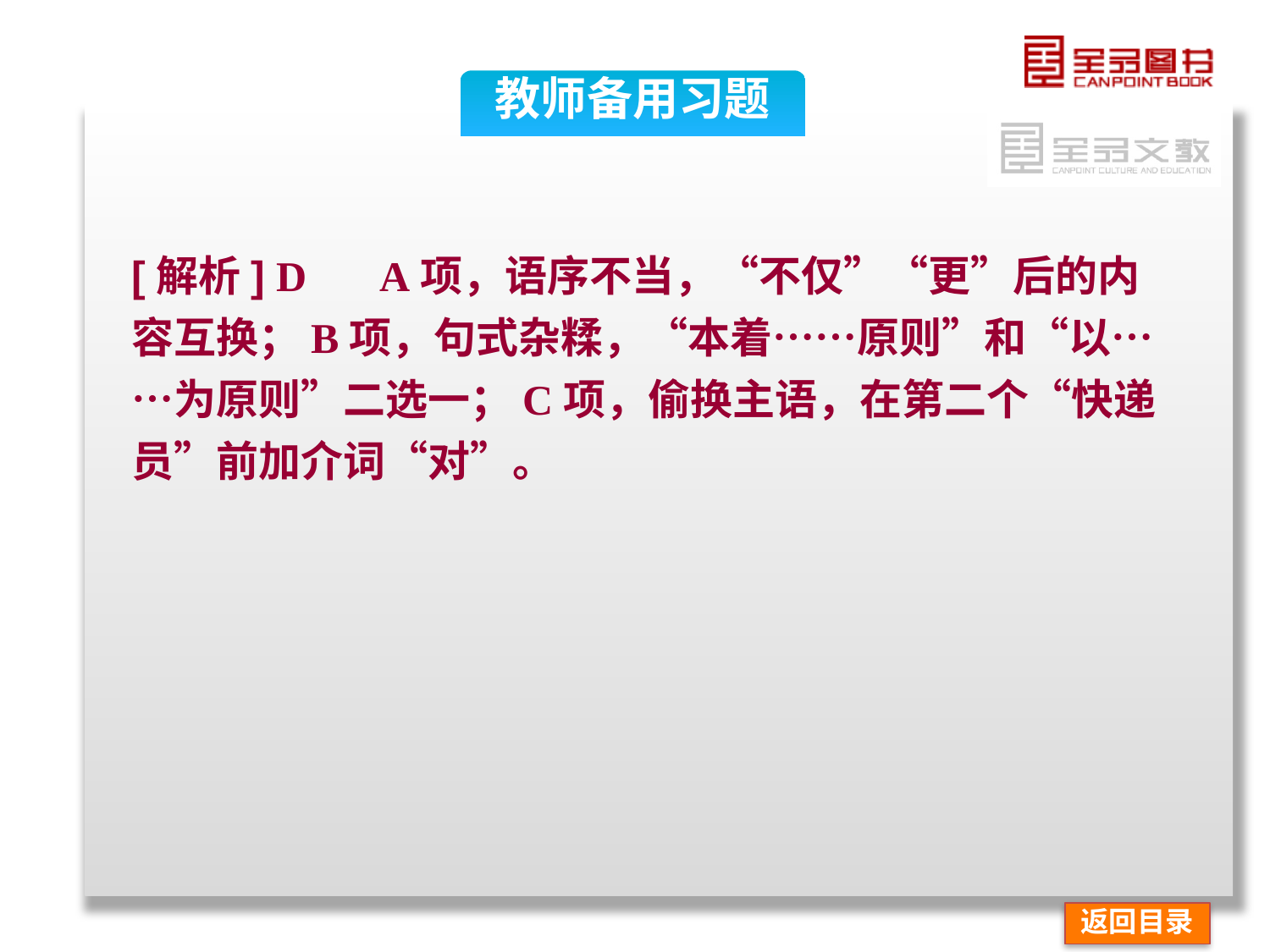

教师备用习题
[解析] D　 A项，语序不当，“不仅”“更”后的内容互换；B项，句式杂糅，“本着……原则”和“以……为原则”二选一；C项，偷换主语，在第二个“快递员”前加介词“对”。
返回目录